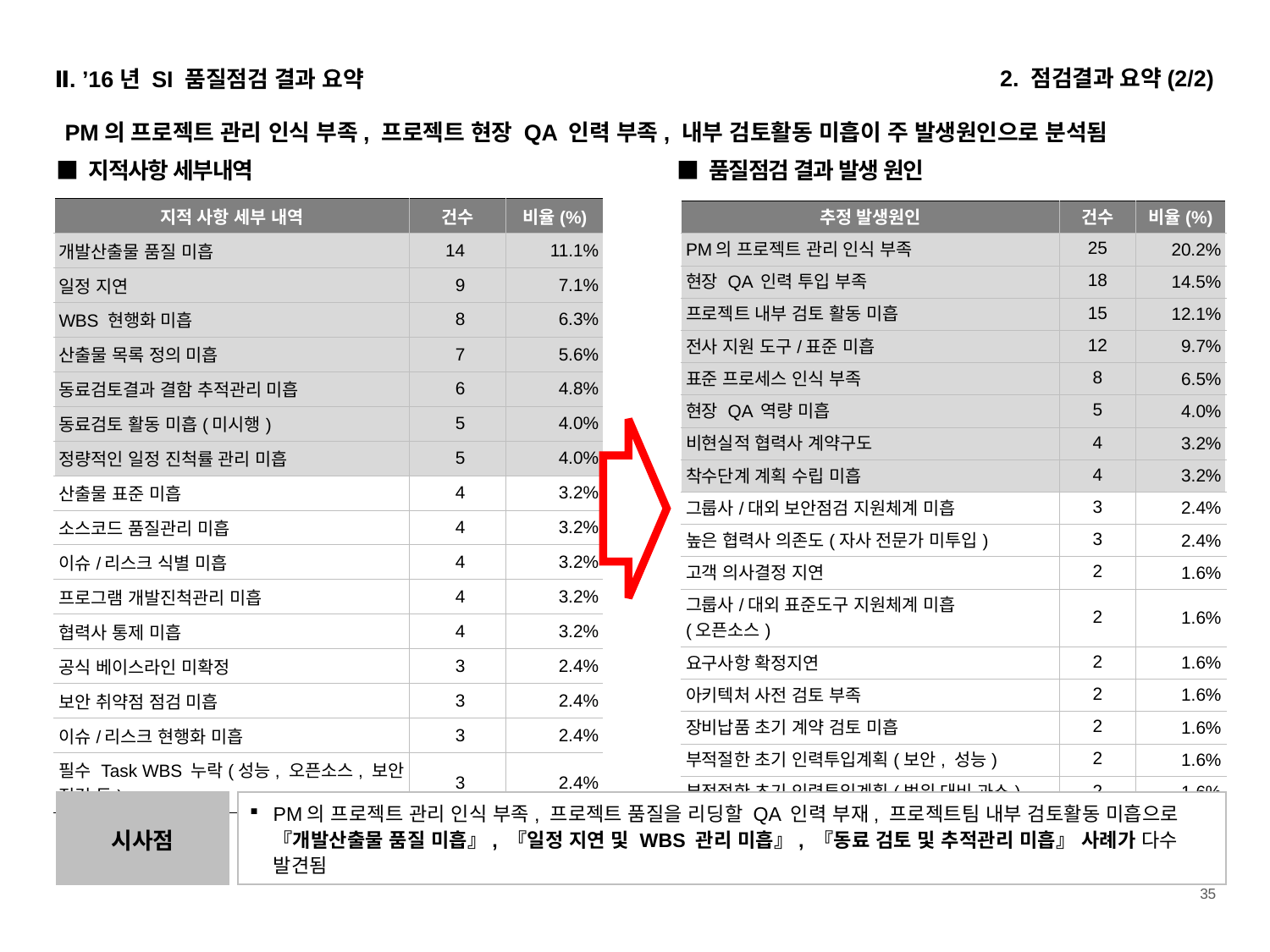

2. 점검결과 요약(2/2)
Ⅱ. ’16년 SI 품질점검 결과 요약
PM의 프로젝트 관리 인식 부족, 프로젝트 현장 QA 인력 부족, 내부 검토활동 미흡이 주 발생원인으로 분석됨
■ 지적사항 세부내역
■ 품질점검 결과 발생 원인
| 지적 사항 세부 내역 | 건수 | 비율(%) |
| --- | --- | --- |
| 개발산출물 품질 미흡 | 14 | 11.1% |
| 일정 지연 | 9 | 7.1% |
| WBS 현행화 미흡 | 8 | 6.3% |
| 산출물 목록 정의 미흡 | 7 | 5.6% |
| 동료검토결과 결함 추적관리 미흡 | 6 | 4.8% |
| 동료검토 활동 미흡(미시행) | 5 | 4.0% |
| 정량적인 일정 진척률 관리 미흡 | 5 | 4.0% |
| 산출물 표준 미흡 | 4 | 3.2% |
| 소스코드 품질관리 미흡 | 4 | 3.2% |
| 이슈/리스크 식별 미흡 | 4 | 3.2% |
| 프로그램 개발진척관리 미흡 | 4 | 3.2% |
| 협력사 통제 미흡 | 4 | 3.2% |
| 공식 베이스라인 미확정 | 3 | 2.4% |
| 보안 취약점 점검 미흡 | 3 | 2.4% |
| 이슈/리스크 현행화 미흡 | 3 | 2.4% |
| 필수 Task WBS 누락(성능, 오픈소스, 보안 점검 등) | 3 | 2.4% |
| 추정 발생원인 | 건수 | 비율(%) |
| --- | --- | --- |
| PM의 프로젝트 관리 인식 부족 | 25 | 20.2% |
| 현장 QA 인력 투입 부족 | 18 | 14.5% |
| 프로젝트 내부 검토 활동 미흡 | 15 | 12.1% |
| 전사 지원 도구/표준 미흡 | 12 | 9.7% |
| 표준 프로세스 인식 부족 | 8 | 6.5% |
| 현장 QA 역량 미흡 | 5 | 4.0% |
| 비현실적 협력사 계약구도 | 4 | 3.2% |
| 착수단계 계획 수립 미흡 | 4 | 3.2% |
| 그룹사/대외 보안점검 지원체계 미흡 | 3 | 2.4% |
| 높은 협력사 의존도(자사 전문가 미투입) | 3 | 2.4% |
| 고객 의사결정 지연 | 2 | 1.6% |
| 그룹사/대외 표준도구 지원체계 미흡 (오픈소스) | 2 | 1.6% |
| 요구사항 확정지연 | 2 | 1.6% |
| 아키텍처 사전 검토 부족 | 2 | 1.6% |
| 장비납품 초기 계약 검토 미흡 | 2 | 1.6% |
| 부적절한 초기 인력투입계획(보안, 성능) | 2 | 1.6% |
| 부적절한 초기 인력투입계획(범위 대비 과소) | 2 | 1.6% |
| 고객 인식 부족(범위 공식 확정) | 2 | 1.6% |

시사점
PM의 프로젝트 관리 인식 부족, 프로젝트 품질을 리딩할 QA 인력 부재, 프로젝트팀 내부 검토활동 미흡으로 『개발산출물 품질 미흡』, 『일정 지연 및 WBS 관리 미흡』, 『동료 검토 및 추적관리 미흡』 사례가 다수 발견됨
35